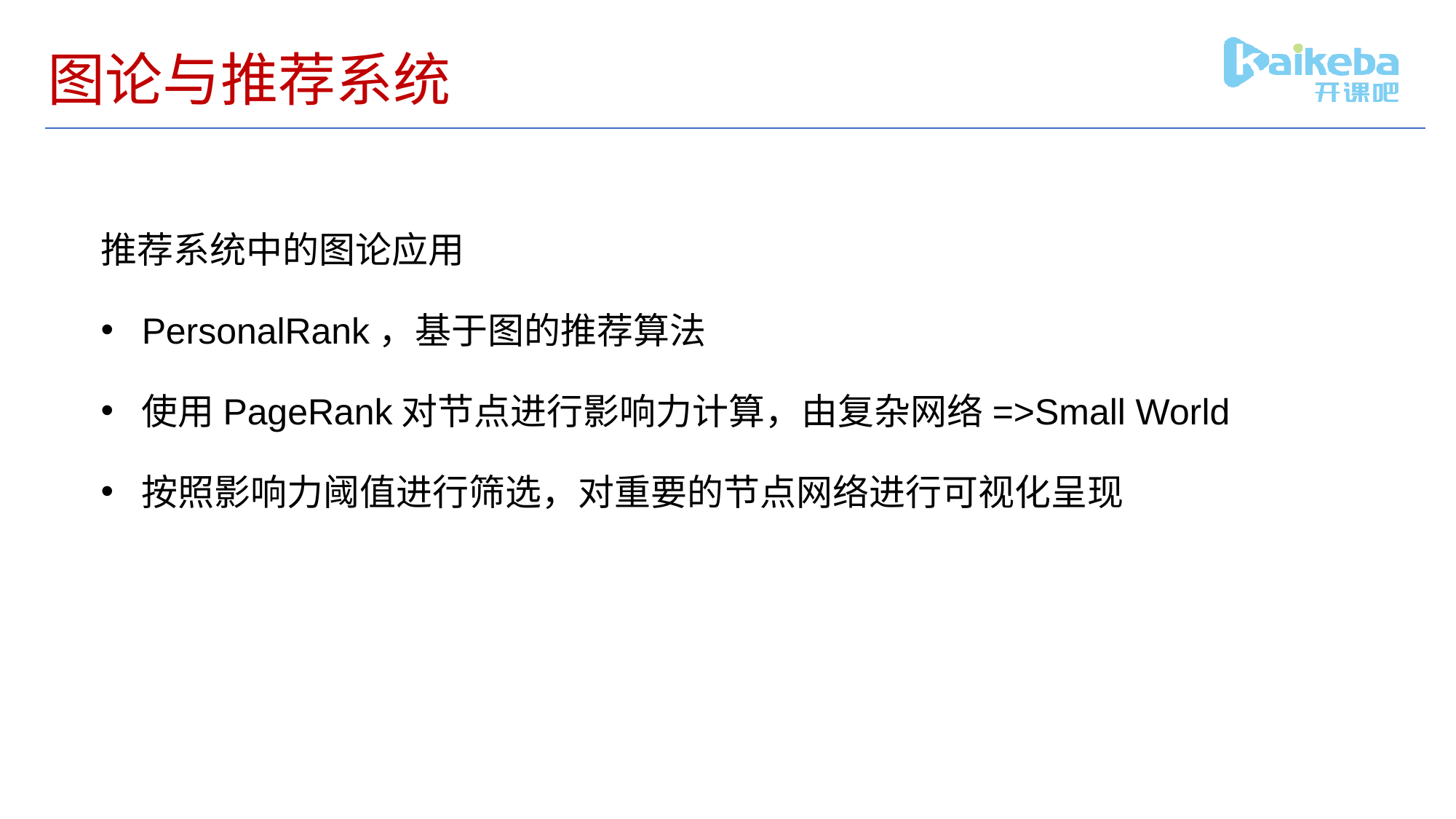

# 图论与推荐系统
推荐系统中的图论应用
PersonalRank，基于图的推荐算法
使用PageRank对节点进行影响力计算，由复杂网络=>Small World
按照影响力阈值进行筛选，对重要的节点网络进行可视化呈现